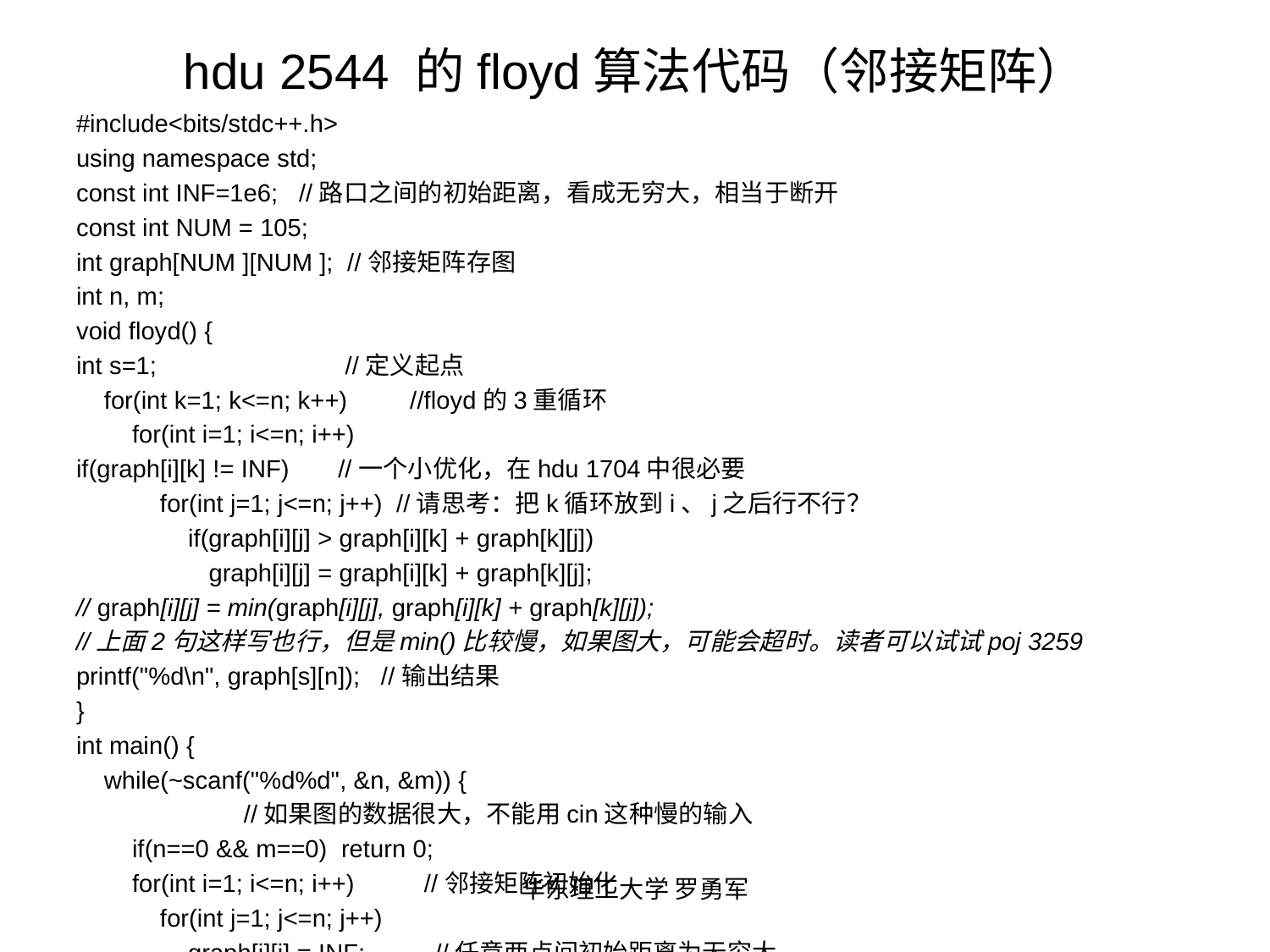

# hdu 2544 的floyd算法代码（邻接矩阵）
#include<bits/stdc++.h>
using namespace std;
const int INF=1e6;   //路口之间的初始距离，看成无穷大，相当于断开
const int NUM = 105;
int graph[NUM ][NUM ];  //邻接矩阵存图
int n, m;
void floyd() {
int s=1;                           //定义起点
    for(int k=1; k<=n; k++)         //floyd的3重循环
        for(int i=1; i<=n; i++)
if(graph[i][k] != INF)       //一个小优化，在hdu 1704中很必要
            for(int j=1; j<=n; j++)  //请思考：把k循环放到i、j之后行不行？
                if(graph[i][j] > graph[i][k] + graph[k][j])
                   graph[i][j] = graph[i][k] + graph[k][j];
// graph[i][j] = min(graph[i][j], graph[i][k] + graph[k][j]);
//上面2句这样写也行，但是min()比较慢，如果图大，可能会超时。读者可以试试poj 3259
printf("%d\n", graph[s][n]);   //输出结果
}
int main() {
    while(~scanf("%d%d", &n, &m)) {
                        //如果图的数据很大，不能用cin这种慢的输入
        if(n==0 && m==0)  return 0;
        for(int i=1; i<=n; i++)          //邻接矩阵初始化
            for(int j=1; j<=n; j++)
                graph[i][j] = INF;          //任意两点间初始距离为无穷大
        while(m--) {
int a, b, c;
            scanf("%d%d%d", &a, &b, &c);
            graph[a][b] = graph[b][a] = c;  //邻接矩阵存图
        }
        floyd();
    }
    return 0;
}

华东理工大学 罗勇军